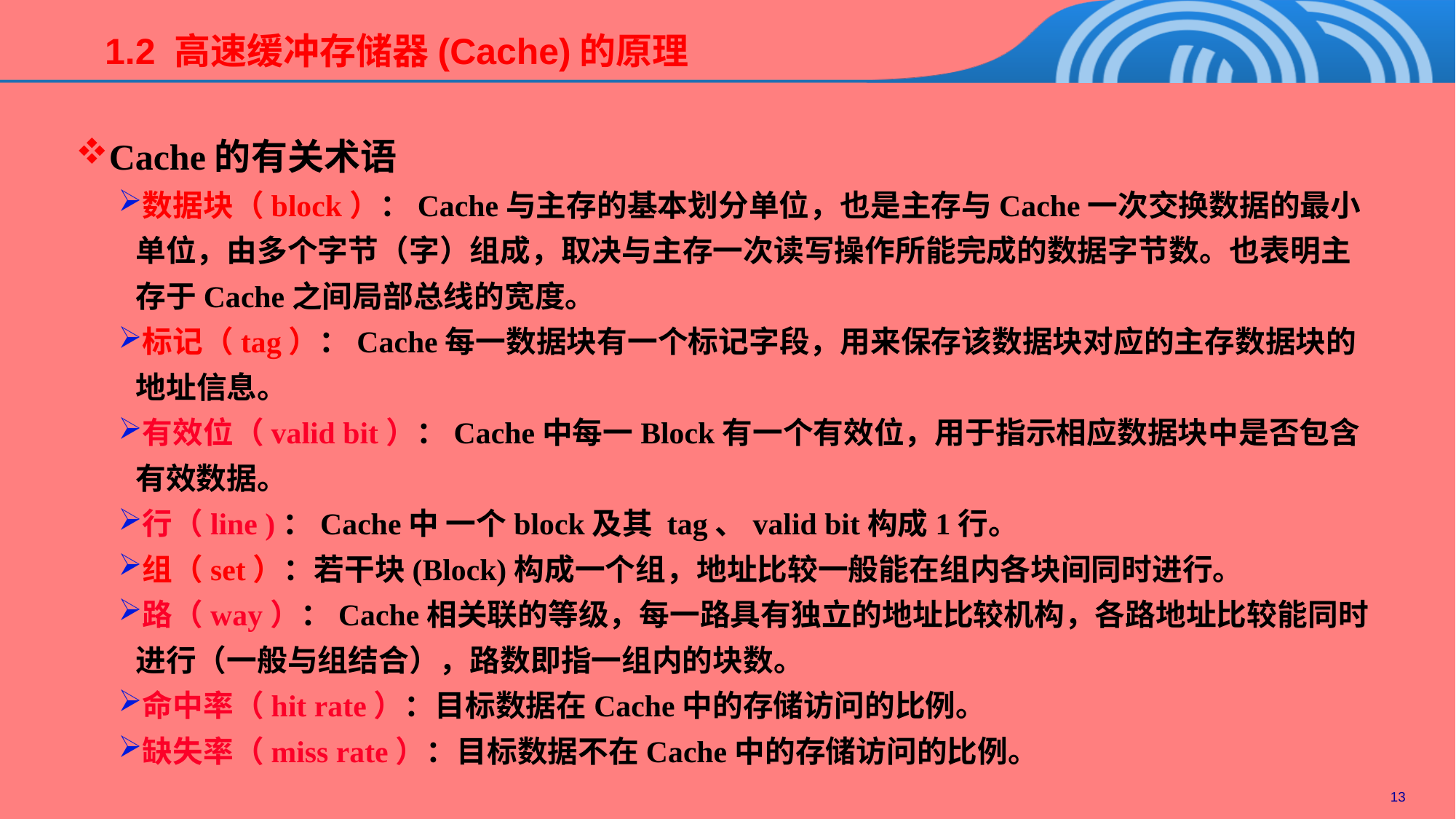

# 1.2 高速缓冲存储器(Cache)的原理
Cache的有关术语
数据块（block）：Cache与主存的基本划分单位，也是主存与Cache一次交换数据的最小单位，由多个字节（字）组成，取决与主存一次读写操作所能完成的数据字节数。也表明主存于Cache之间局部总线的宽度。
标记（tag）：Cache每一数据块有一个标记字段，用来保存该数据块对应的主存数据块的地址信息。
有效位（valid bit）：Cache中每一Block有一个有效位，用于指示相应数据块中是否包含有效数据。
行（line )：Cache中 一个block及其 tag、valid bit构成1行。
组（set）：若干块(Block)构成一个组，地址比较一般能在组内各块间同时进行。
路（way）：Cache相关联的等级，每一路具有独立的地址比较机构，各路地址比较能同时进行（一般与组结合），路数即指一组内的块数。
命中率（hit rate）：目标数据在Cache中的存储访问的比例。
缺失率（miss rate）：目标数据不在Cache中的存储访问的比例。